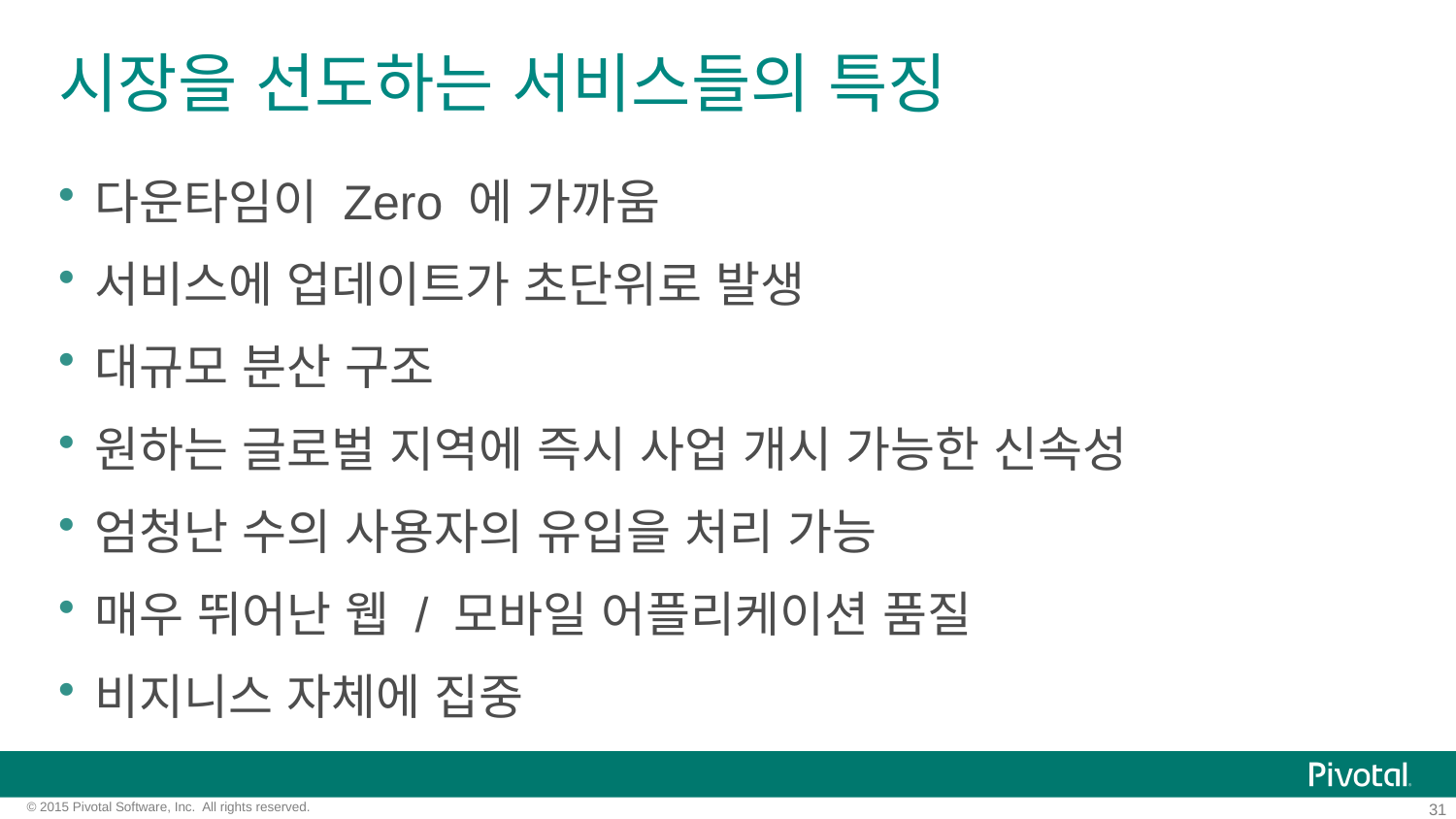

# 시장을 선도하는 서비스들의 특징
다운타임이 Zero 에 가까움
서비스에 업데이트가 초단위로 발생
대규모 분산 구조
원하는 글로벌 지역에 즉시 사업 개시 가능한 신속성
엄청난 수의 사용자의 유입을 처리 가능
매우 뛰어난 웹 / 모바일 어플리케이션 품질
비지니스 자체에 집중